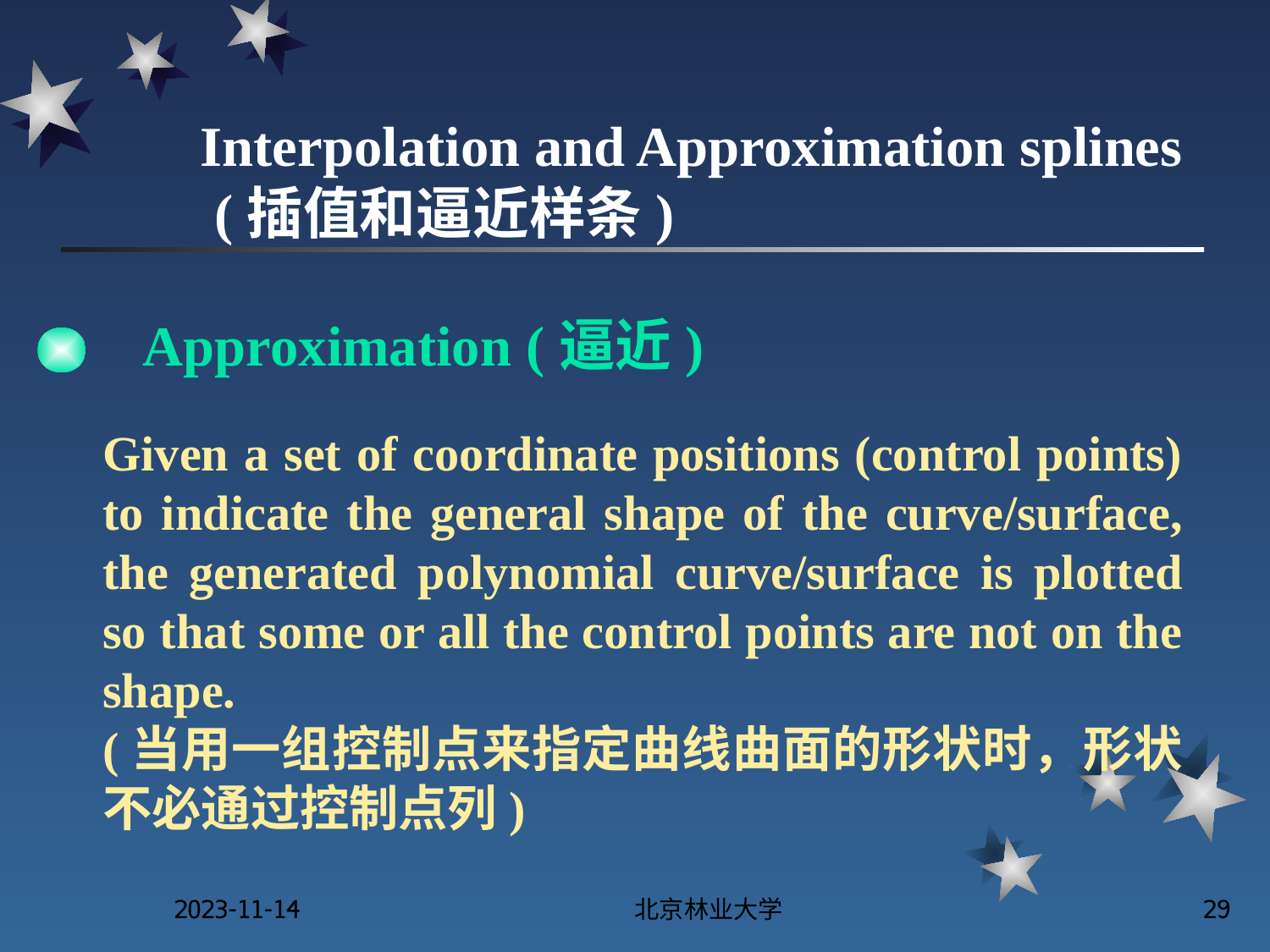

# Interpolation and Approximation splines (插值和逼近样条)
Approximation (逼近)

Given a set of coordinate positions (control points) to indicate the general shape of the curve/surface, the generated polynomial curve/surface is plotted so that some or all the control points are not on the shape.
(当用一组控制点来指定曲线曲面的形状时，形状不必通过控制点列)
2023-11-14
北京林业大学
29